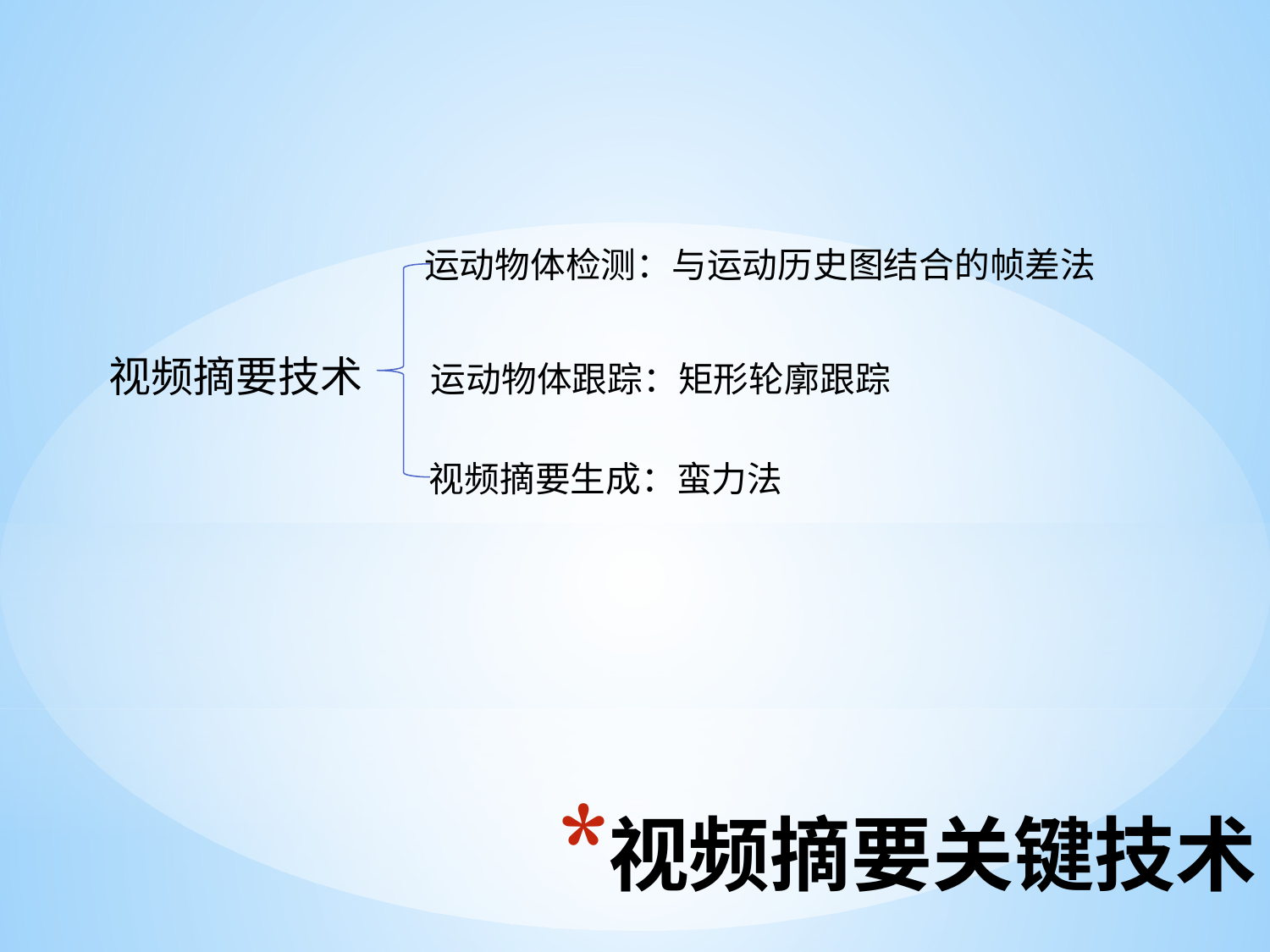

运动物体检测：与运动历史图结合的帧差法

视频摘要技术

运动物体跟踪：矩形轮廓跟踪
视频摘要生成：蛮力法
# 视频摘要关键技术